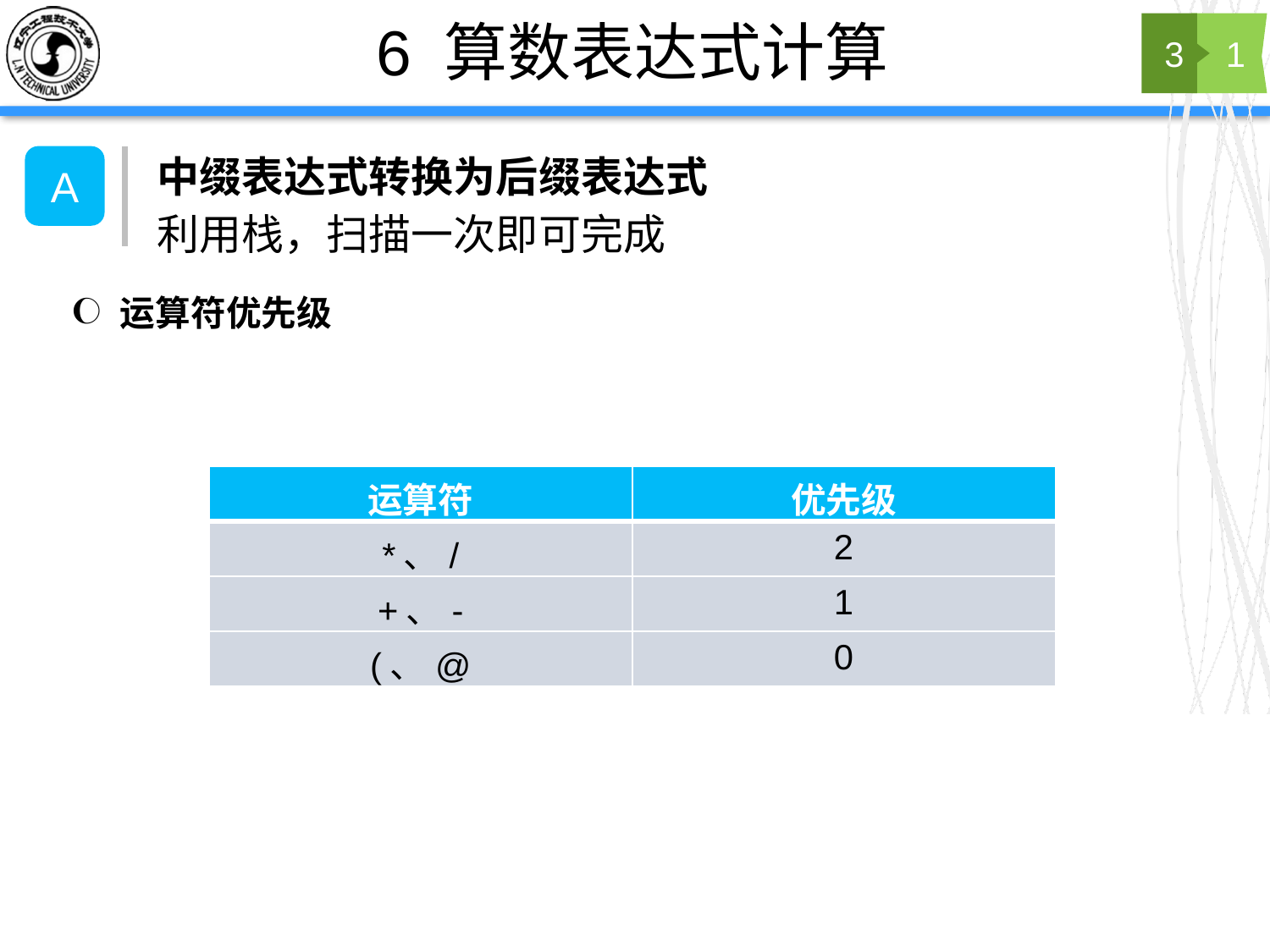

# 6 算数表达式计算
3
1
中缀表达式转换为后缀表达式
A
利用栈，扫描一次即可完成
运算符优先级
| 运算符 | 优先级 |
| --- | --- |
| \*、/ | 2 |
| +、- | 1 |
| (、@ | 0 |